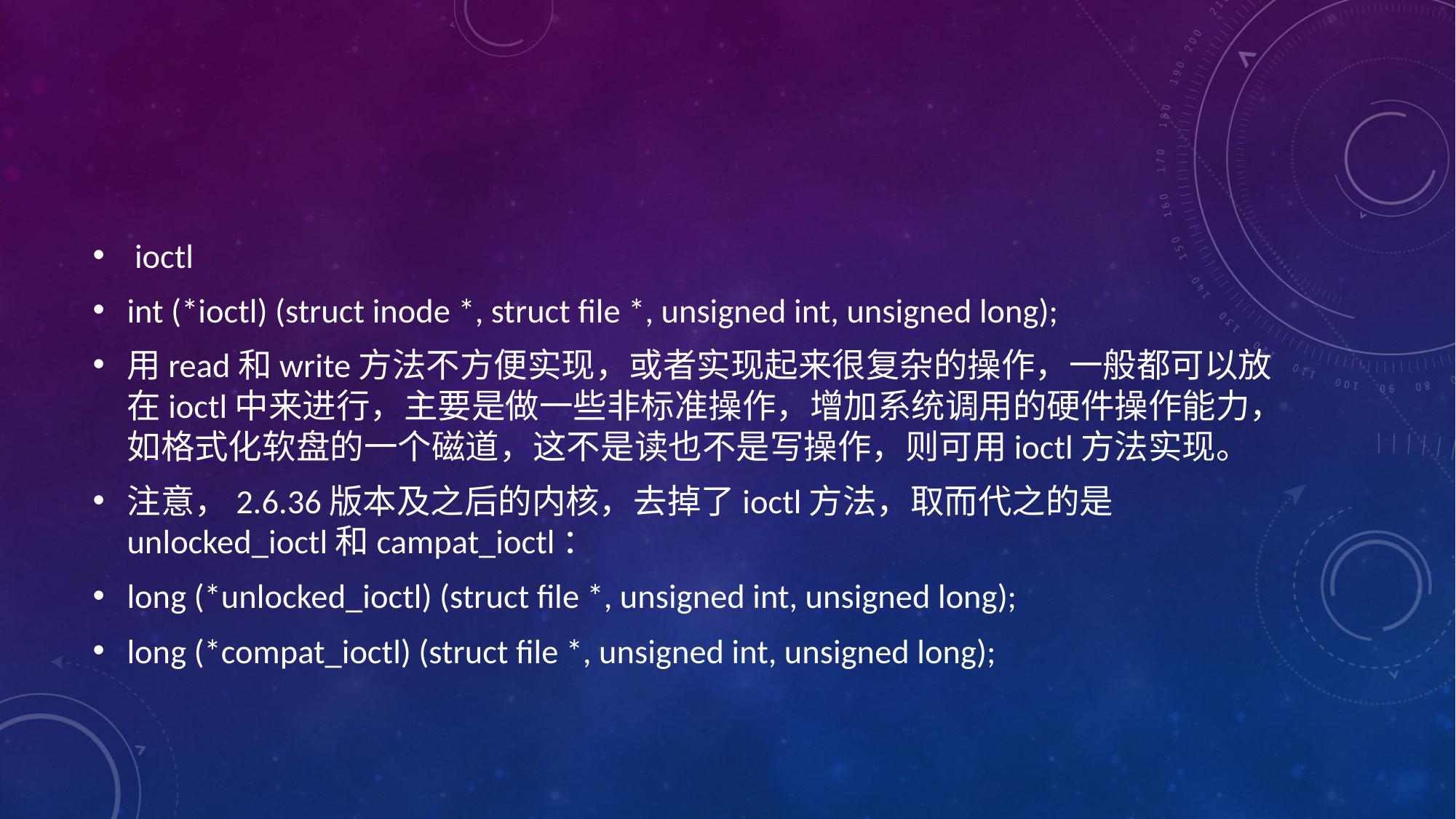

#
 ioctl
int (*ioctl) (struct inode *, struct file *, unsigned int, unsigned long);
用read和write方法不方便实现，或者实现起来很复杂的操作，一般都可以放在ioctl中来进行，主要是做一些非标准操作，增加系统调用的硬件操作能力，如格式化软盘的一个磁道，这不是读也不是写操作，则可用ioctl方法实现。
注意，2.6.36版本及之后的内核，去掉了ioctl方法，取而代之的是unlocked_ioctl和campat_ioctl：
long (*unlocked_ioctl) (struct file *, unsigned int, unsigned long);
long (*compat_ioctl) (struct file *, unsigned int, unsigned long);